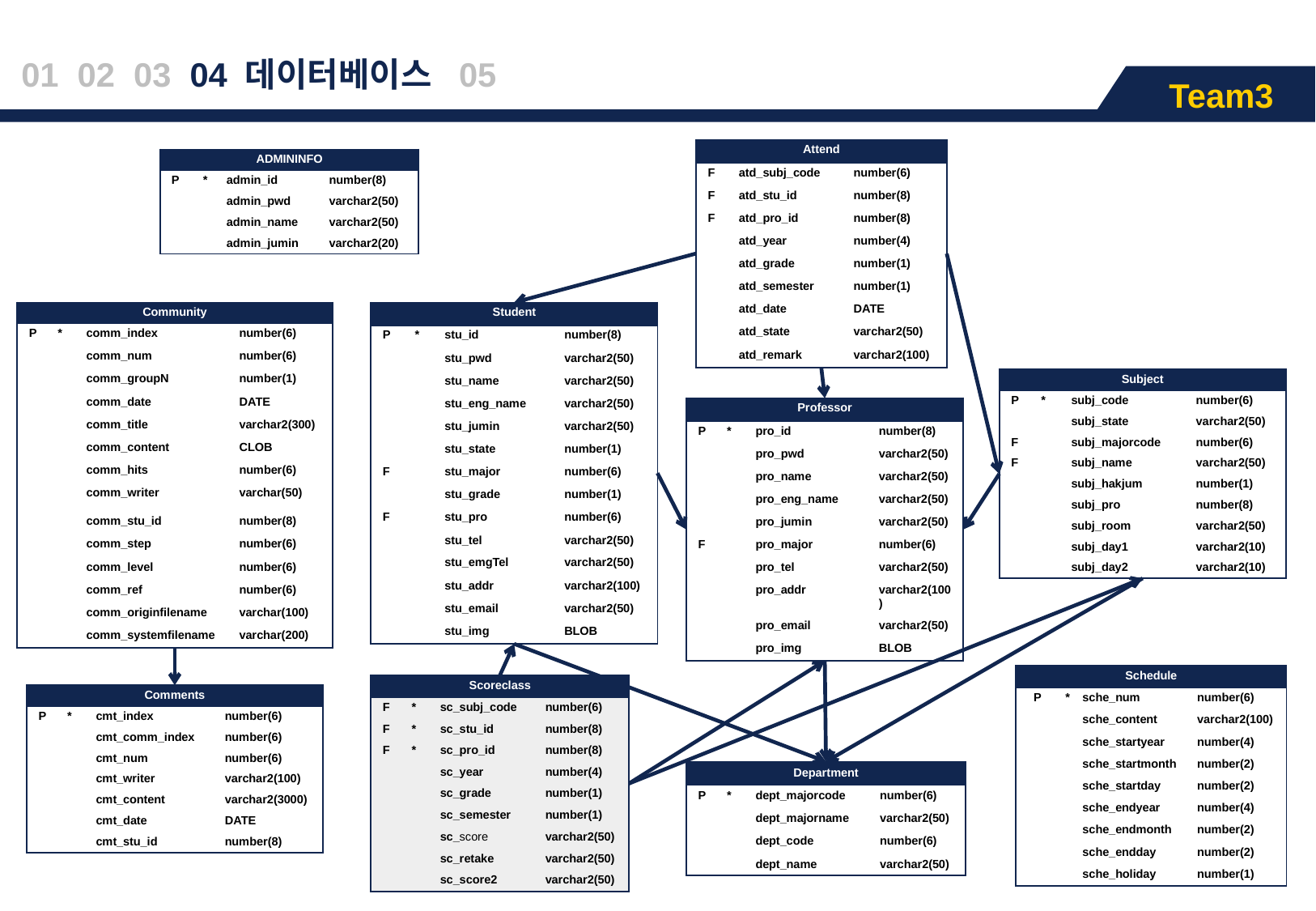

01  02  03  04 데이터베이스  05

Team3

| Attend |  |  |
| --- | --- | --- |
| F | atd\_subj\_code | number(6) |
| F | atd\_stu\_id | number(8) |
| F | atd\_pro\_id | number(8) |
|  | atd\_year | number(4) |
|  | atd\_grade | number(1) |
|  | atd\_semester | number(1) |
|  | atd\_date | DATE |
|  | atd\_state | varchar2(50) |
|  | atd\_remark | varchar2(100) |
| ADMININFO |  |  |  |
| --- | --- | --- | --- |
| P | \* | admin\_id | number(8) |
|  |  | admin\_pwd | varchar2(50) |
|  |  | admin\_name | varchar2(50) |
|  |  | admin\_jumin | varchar2(20) |
| Community |  |  |  |
| --- | --- | --- | --- |
| P | \* | comm\_index | number(6) |
|  |  | comm\_num | number(6) |
|  |  | comm\_groupN | number(1) |
|  |  | comm\_date | DATE |
|  |  | comm\_title | varchar2(300) |
|  |  | comm\_content | CLOB |
|  |  | comm\_hits | number(6) |
|  |  | comm\_writer | varchar(50) |
|  |  | comm\_stu\_id | number(8) |
|  |  | comm\_step | number(6) |
|  |  | comm\_level | number(6) |
|  |  | comm\_ref | number(6) |
|  |  | comm\_originfilename | varchar(100) |
|  |  | comm\_systemfilename | varchar(200) |
| Student |  |  |  |
| --- | --- | --- | --- |
| P | \* | stu\_id | number(8) |
|  |  | stu\_pwd | varchar2(50) |
|  |  | stu\_name | varchar2(50) |
|  |  | stu\_eng\_name | varchar2(50) |
|  |  | stu\_jumin | varchar2(50) |
|  |  | stu\_state | number(1) |
| F |  | stu\_major | number(6) |
|  |  | stu\_grade | number(1) |
| F |  | stu\_pro | number(6) |
|  |  | stu\_tel | varchar2(50) |
|  |  | stu\_emgTel | varchar2(50) |
|  |  | stu\_addr | varchar2(100) |
|  |  | stu\_email | varchar2(50) |
|  |  | stu\_img | BLOB |
| Subject |  |  |  |
| --- | --- | --- | --- |
| P | \* | subj\_code | number(6) |
|  |  | subj\_state | varchar2(50) |
| F |  | subj\_majorcode | number(6) |
| F |  | subj\_name | varchar2(50) |
|  |  | subj\_hakjum | number(1) |
|  |  | subj\_pro | number(8) |
|  |  | subj\_room | varchar2(50) |
|  |  | subj\_day1 | varchar2(10) |
|  |  | subj\_day2 | varchar2(10) |
| Professor |  |  |  |
| --- | --- | --- | --- |
| P | \* | pro\_id | number(8) |
|  |  | pro\_pwd | varchar2(50) |
|  |  | pro\_name | varchar2(50) |
|  |  | pro\_eng\_name | varchar2(50) |
|  |  | pro\_jumin | varchar2(50) |
| F |  | pro\_major | number(6) |
|  |  | pro\_tel | varchar2(50) |
|  |  | pro\_addr | varchar2(100) |
|  |  | pro\_email | varchar2(50) |
|  |  | pro\_img | BLOB |
| Schedule |  |  |  |
| --- | --- | --- | --- |
| P | \* | sche\_num | number(6) |
|  |  | sche\_content | varchar2(100) |
|  |  | sche\_startyear | number(4) |
|  |  | sche\_startmonth | number(2) |
|  |  | sche\_startday | number(2) |
|  |  | sche\_endyear | number(4) |
|  |  | sche\_endmonth | number(2) |
|  |  | sche\_endday | number(2) |
|  |  | sche\_holiday | number(1) |
| Scoreclass |  |  |  |
| --- | --- | --- | --- |
| F | \* | sc\_subj\_code | number(6) |
| F | \* | sc\_stu\_id | number(8) |
| F | \* | sc\_pro\_id | number(8) |
|  |  | sc\_year | number(4) |
|  |  | sc\_grade | number(1) |
|  |  | sc\_semester | number(1) |
|  |  | sc\_score | varchar2(50) |
|  |  | sc\_retake | varchar2(50) |
|  |  | sc\_score2 | varchar2(50) |
| Comments |  |  |  |
| --- | --- | --- | --- |
| P | \* | cmt\_index | number(6) |
|  |  | cmt\_comm\_index | number(6) |
|  |  | cmt\_num | number(6) |
|  |  | cmt\_writer | varchar2(100) |
|  |  | cmt\_content | varchar2(3000) |
|  |  | cmt\_date | DATE |
|  |  | cmt\_stu\_id | number(8) |
| Department |  |  |  |
| --- | --- | --- | --- |
| P | \* | dept\_majorcode | number(6) |
|  |  | dept\_majorname | varchar2(50) |
|  |  | dept\_code | number(6) |
|  |  | dept\_name | varchar2(50) |